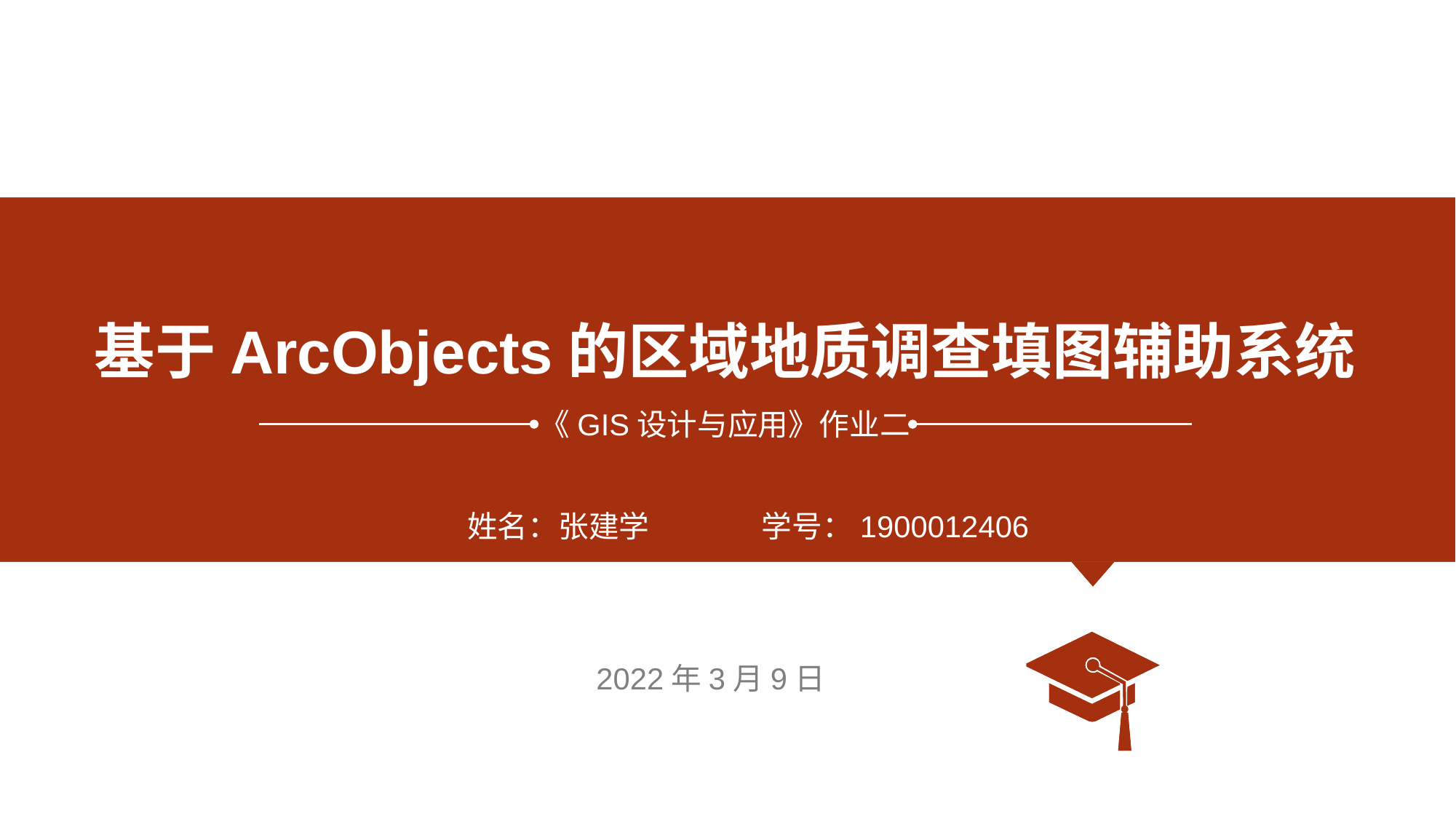

基于ArcObjects的区域地质调查填图辅助系统
《GIS设计与应用》作业二
姓名：张建学
学号：1900012406

2022年3月9日